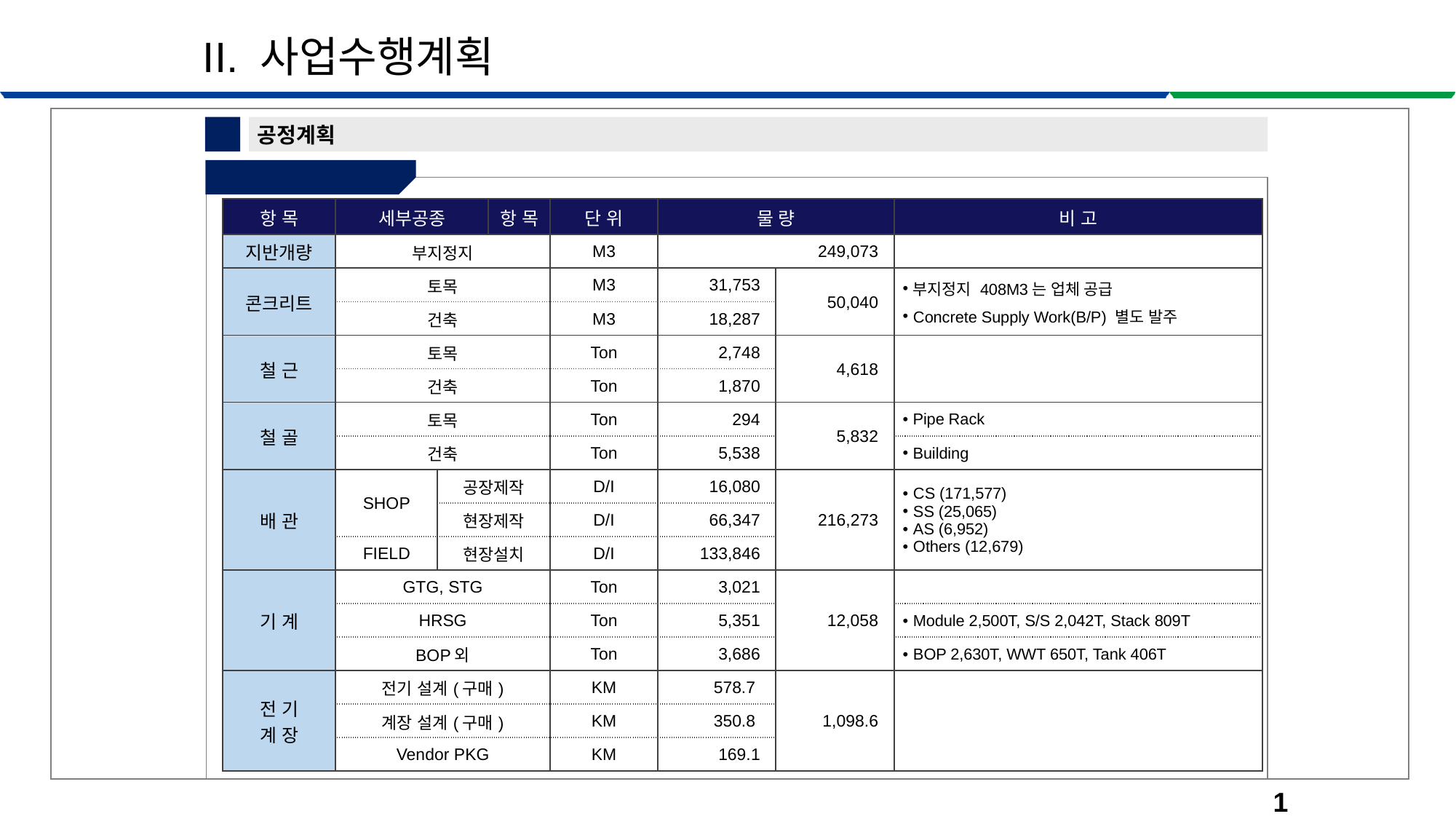

II. 사업수행계획
3
공정계획
① 시공 대표 물량

| 항 목 | 세부공종 |  | 항 목 | 단 위 | 물 량 |  | 비 고 |
| --- | --- | --- | --- | --- | --- | --- | --- |
| 지반개량 | 부지정지 |  |  | M3 | 249,073 |  |  |
| 콘크리트 | 토목 |  |  | M3 | 31,753 | 50,040 | 부지정지 408M3는 업체 공급 Concrete Supply Work(B/P) 별도 발주 |
|  | 건축 |  |  | M3 | 18,287 |  |  |
| 철 근 | 토목 |  |  | Ton | 2,748 | 4,618 |  |
|  | 건축 |  |  | Ton | 1,870 |  |  |
| 철 골 | 토목 |  |  | Ton | 294 | 5,832 | Pipe Rack |
|  | 건축 |  |  | Ton | 5,538 |  | Building |
| 배 관 | SHOP | 공장제작 |  | D/I | 16,080 | 216,273 | CS (171,577) SS (25,065) AS (6,952) Others (12,679) |
|  |  | 현장제작 |  | D/I | 66,347 |  |  |
|  | FIELD | 현장설치 |  | D/I | 133,846 |  |  |
| 기 계 | GTG, STG |  |  | Ton | 3,021 | 12,058 |  |
|  | HRSG |  |  | Ton | 5,351 |  | Module 2,500T, S/S 2,042T, Stack 809T |
|  | BOP외 |  |  | Ton | 3,686 |  | BOP 2,630T, WWT 650T, Tank 406T |
| 전 기 계 장 | 전기 설계(구매) |  |  | KM | 578.7 | 1,098.6 |  |
|  | 계장 설계(구매) |  |  | KM | 350.8 |  |  |
|  | Vendor PKG |  |  | KM | 169.1 |  |  |
19